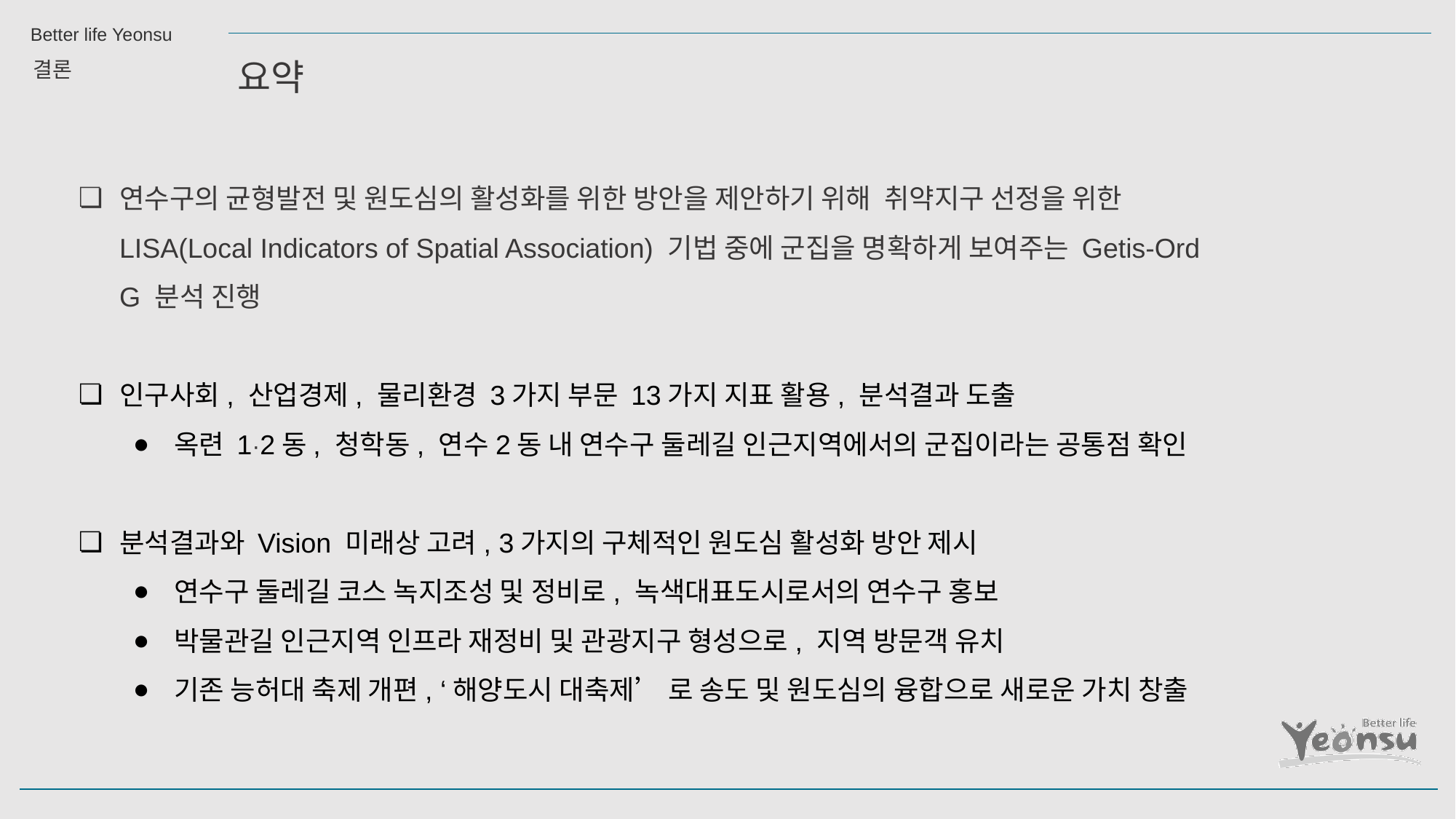

결론
# 요약
연수구의 균형발전 및 원도심의 활성화를 위한 방안을 제안하기 위해  취약지구 선정을 위한 LISA(Local Indicators of Spatial Association) 기법 중에 군집을 명확하게 보여주는 Getis-Ord G 분석 진행

인구사회, 산업경제, 물리환경 3가지 부문 13가지 지표 활용, 분석결과 도출
옥련 1·2동, 청학동, 연수2동 내 연수구 둘레길 인근지역에서의 군집이라는 공통점 확인
분석결과와 Vision 미래상 고려, 3가지의 구체적인 원도심 활성화 방안 제시
연수구 둘레길 코스 녹지조성 및 정비로, 녹색대표도시로서의 연수구 홍보
박물관길 인근지역 인프라 재정비 및 관광지구 형성으로, 지역 방문객 유치
기존 능허대 축제 개편, ‘해양도시 대축제’ 로 송도 및 원도심의 융합으로 새로운 가치 창출